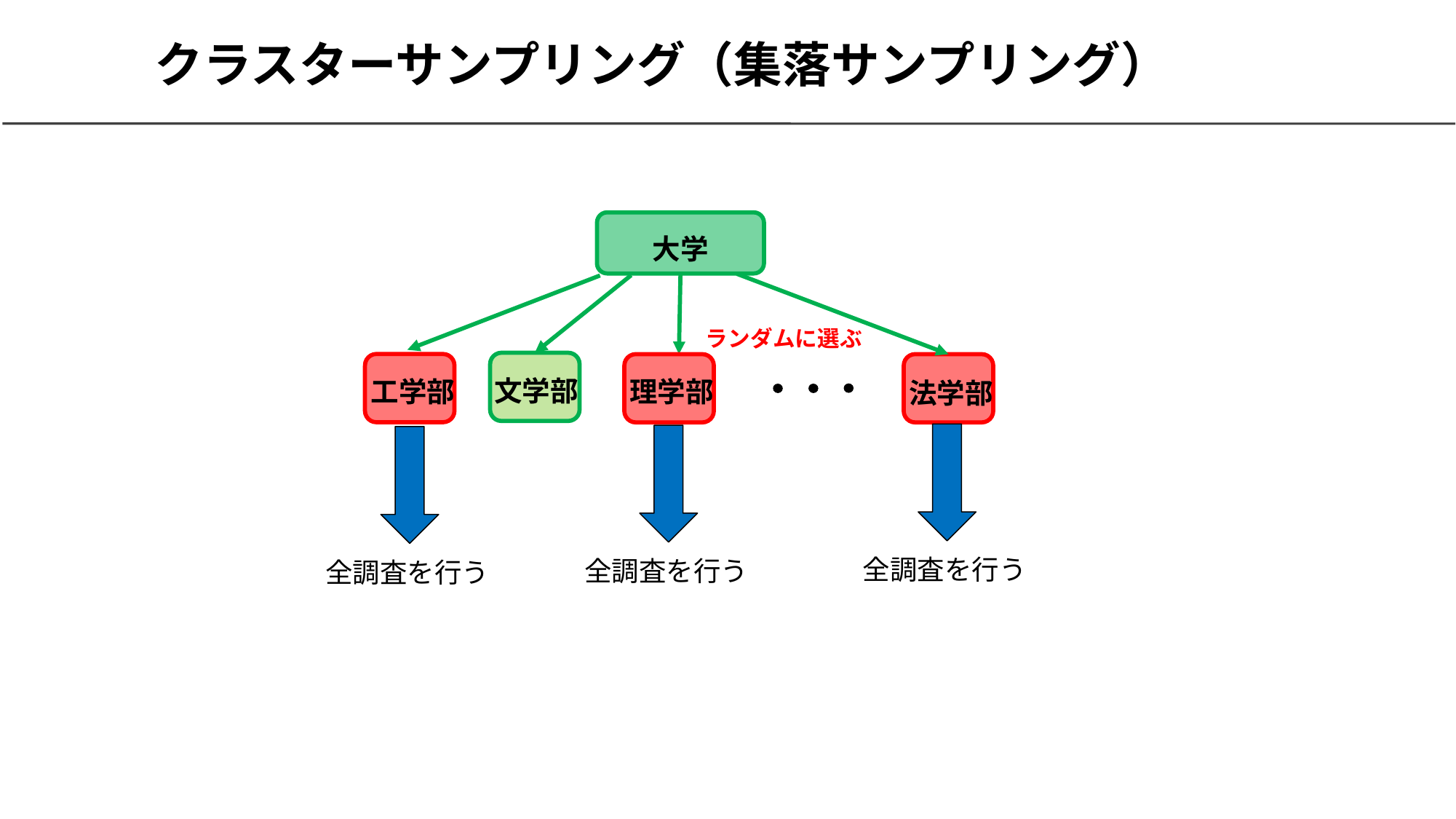

# クラスターサンプリング（集落サンプリング）

大学
ランダムに選ぶ

文学部
工学部
理学部
法学部

全調査を行う
全調査を行う
全調査を行う